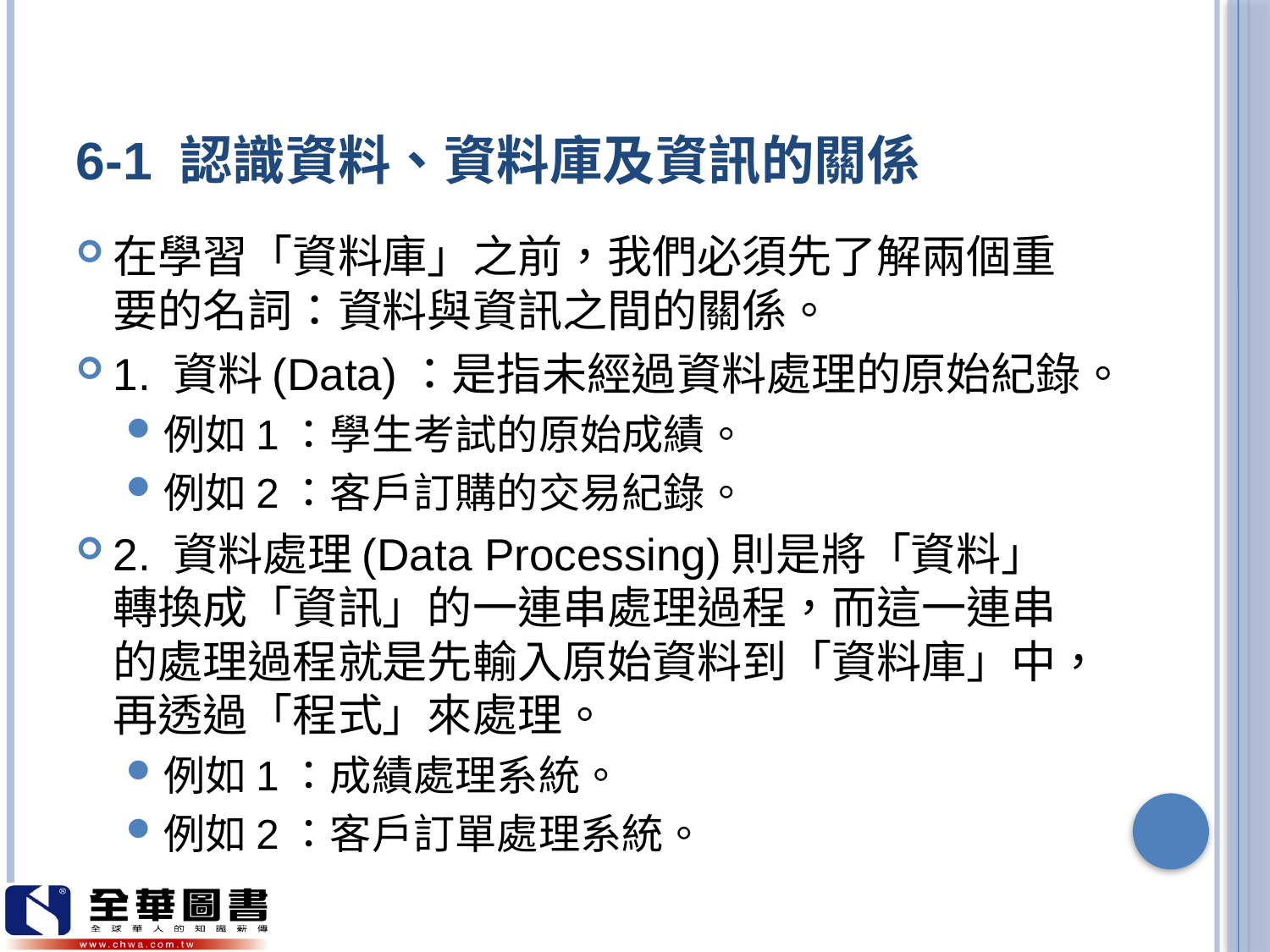

# 6-1 認識資料、資料庫及資訊的關係
在學習「資料庫」之前，我們必須先了解兩個重要的名詞：資料與資訊之間的關係。
1. 資料(Data)：是指未經過資料處理的原始紀錄。
例如1：學生考試的原始成績。
例如2：客戶訂購的交易紀錄。
2. 資料處理(Data Processing)則是將「資料」轉換成「資訊」的一連串處理過程，而這一連串的處理過程就是先輸入原始資料到「資料庫」中，再透過「程式」來處理。
例如1：成績處理系統。
例如2：客戶訂單處理系統。